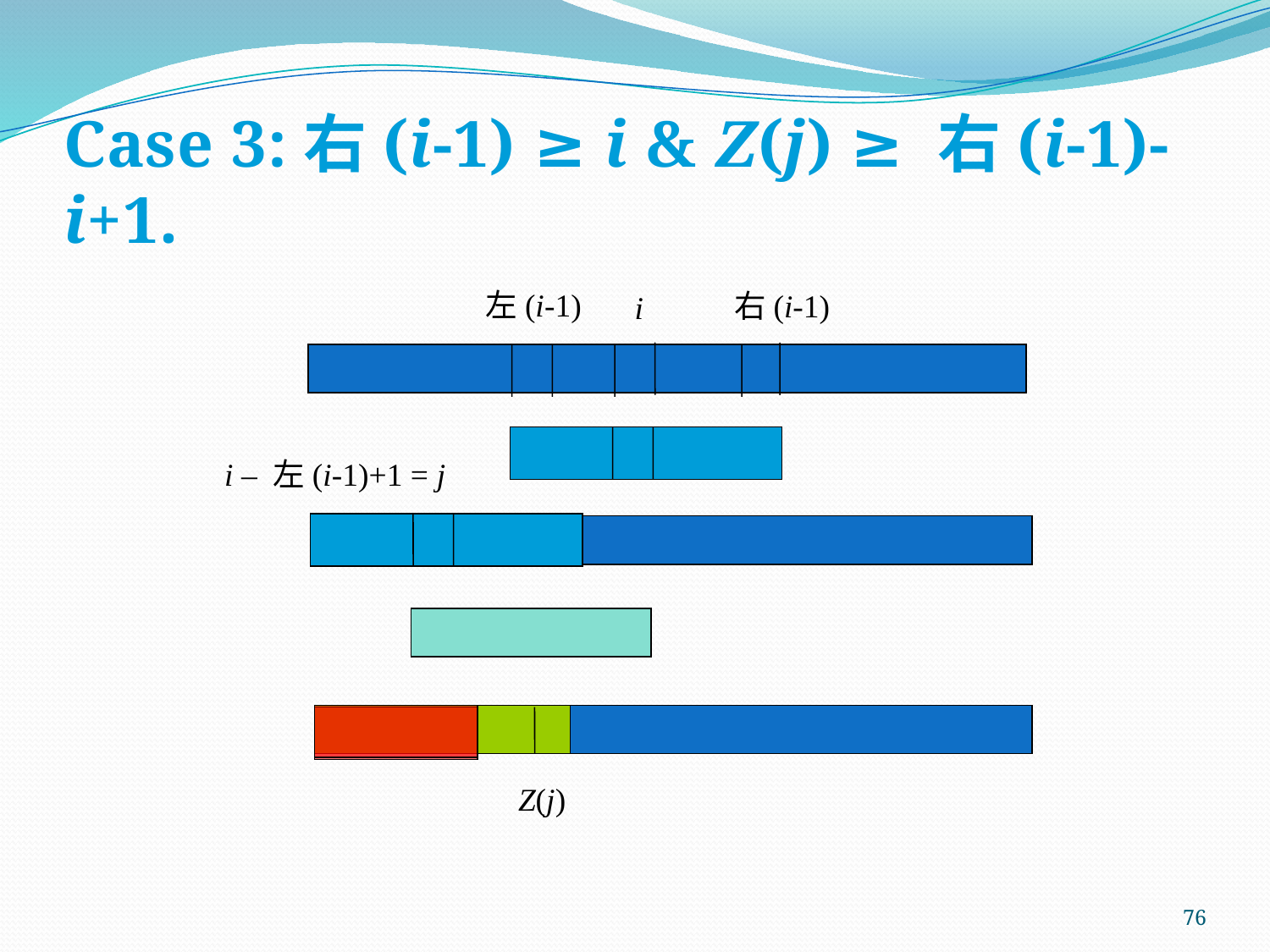

# Case 3:右(i-1) ≥ i & Z(j) ≥ 右(i-1)-i+1.
左(i-1)
右(i-1)
i

i – 左(i-1)+1 = j

Z(j)
76